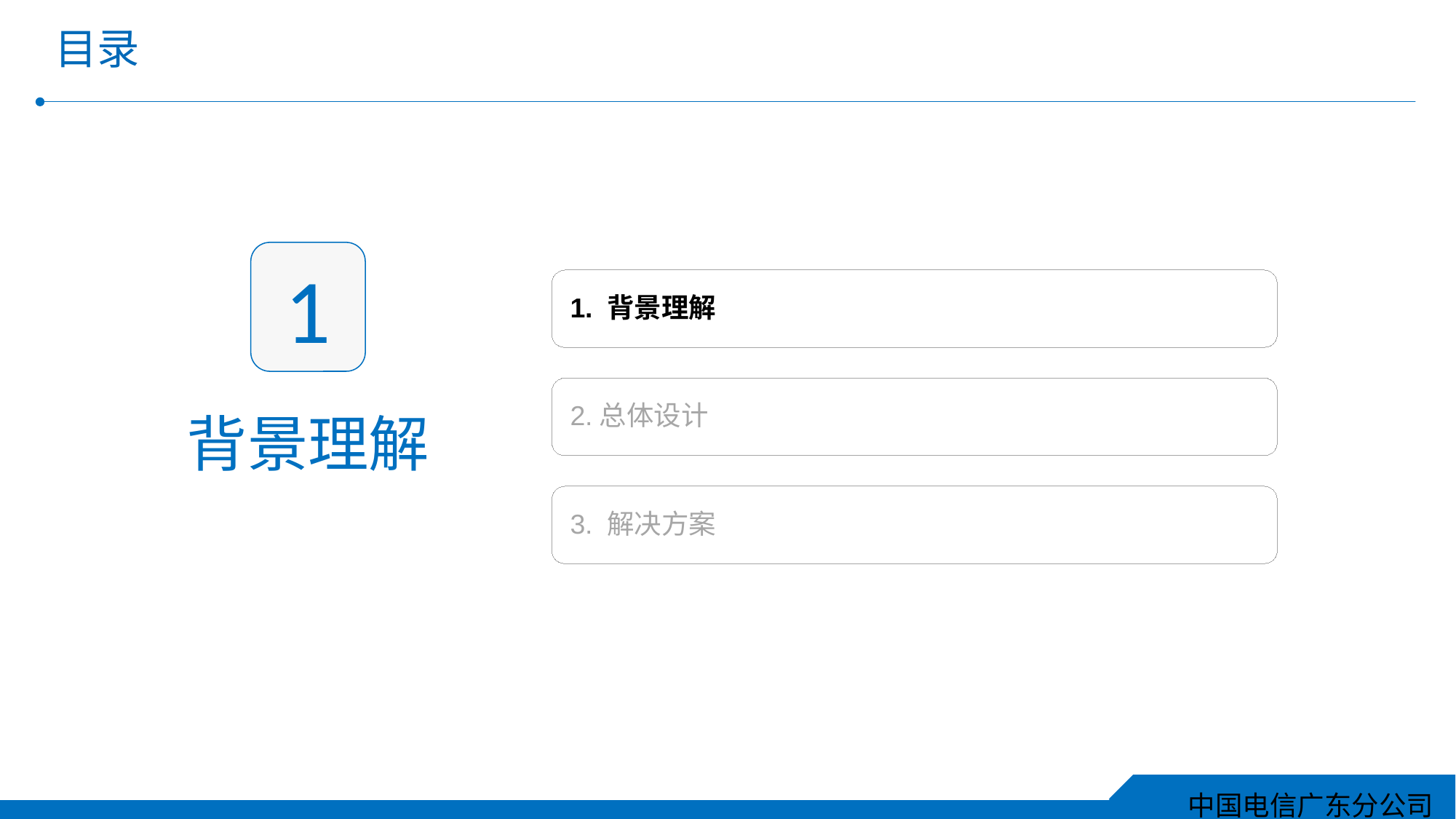

# 目录
1
背景理解
1. 背景理解
2.总体设计
3. 解决方案